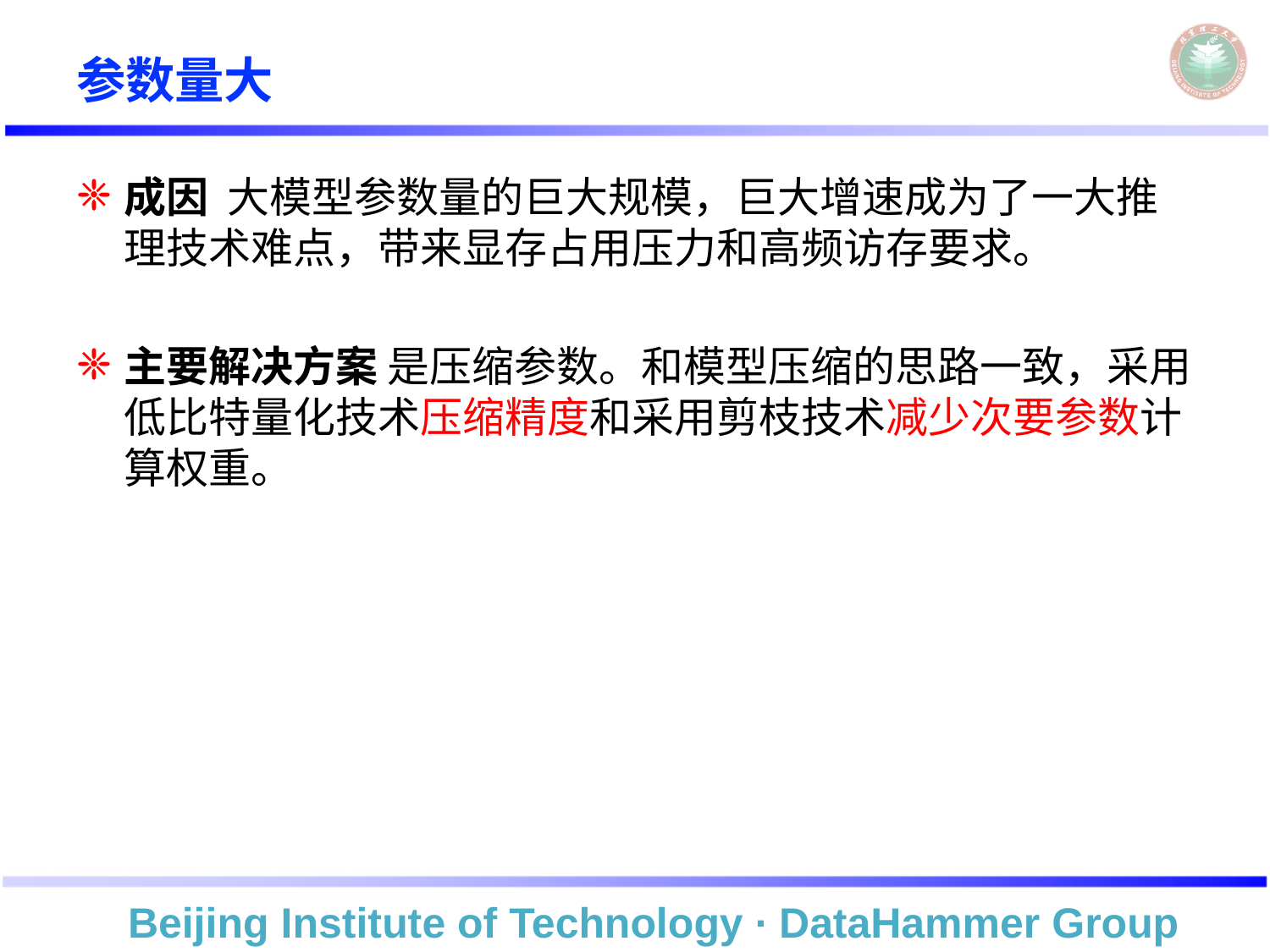

# 参数量大
成因  大模型参数量的巨大规模，巨大增速成为了一大推理技术难点，带来显存占用压力和高频访存要求。

主要解决方案 是压缩参数。和模型压缩的思路一致，采用低比特量化技术压缩精度和采用剪枝技术减少次要参数计算权重。